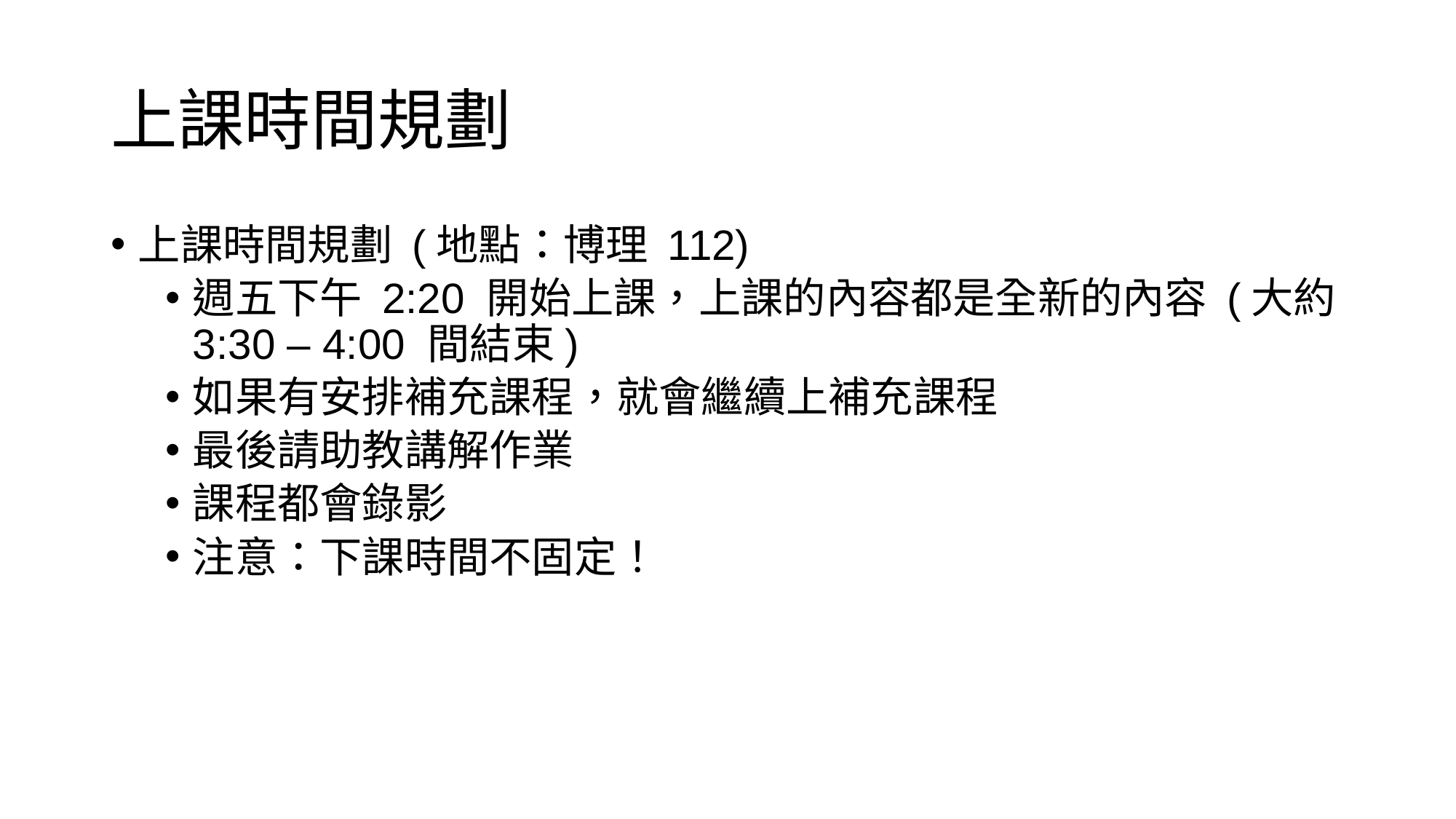

# 上課時間規劃
上課時間規劃 (地點：博理 112)
週五下午 2:20 開始上課，上課的內容都是全新的內容 (大約 3:30 – 4:00 間結束)
如果有安排補充課程，就會繼續上補充課程
最後請助教講解作業
課程都會錄影
注意：下課時間不固定！